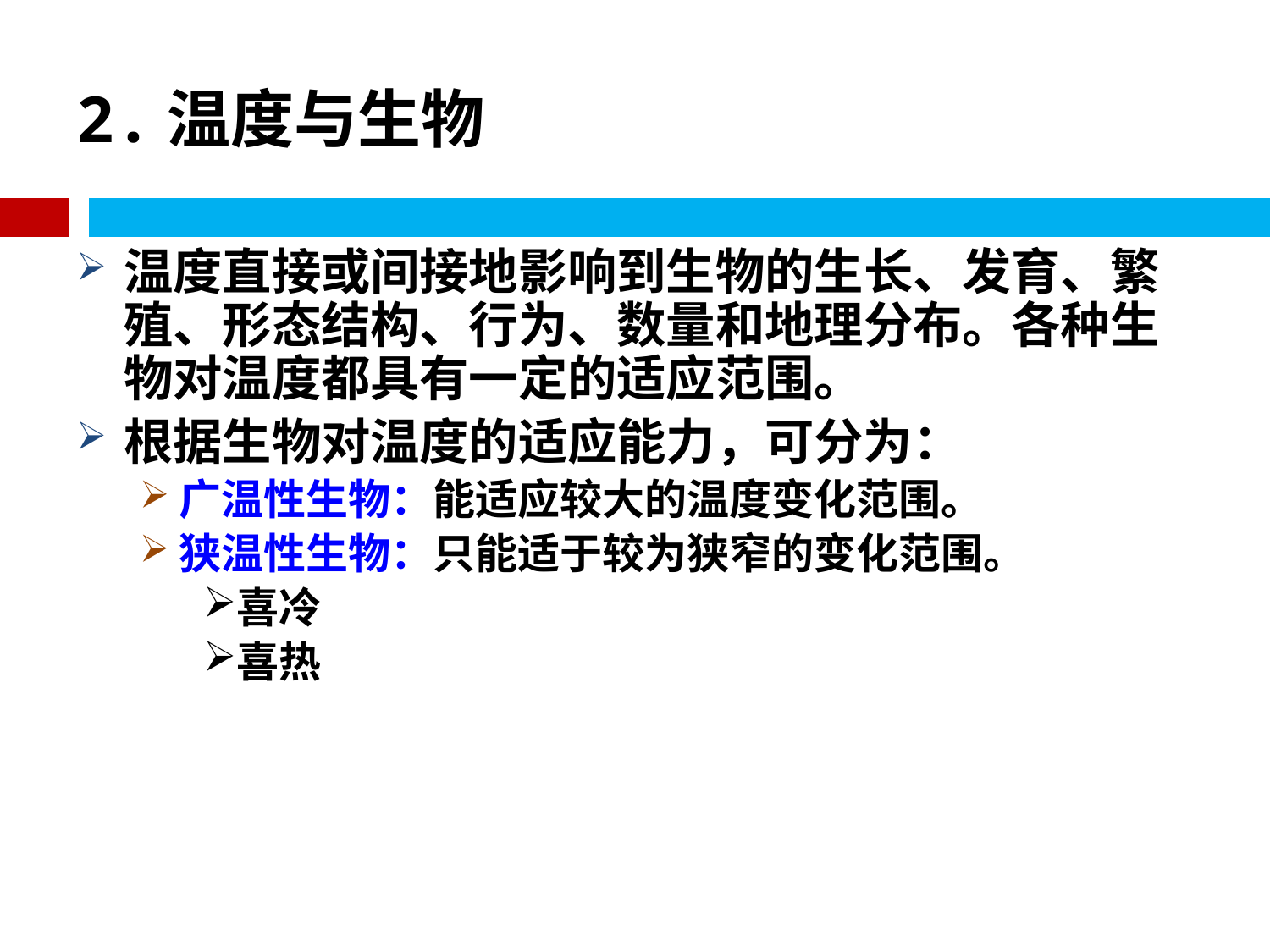

# 2.温度与生物
温度直接或间接地影响到生物的生长、发育、繁殖、形态结构、行为、数量和地理分布。各种生物对温度都具有一定的适应范围。
根据生物对温度的适应能力，可分为：
广温性生物：能适应较大的温度变化范围。
狭温性生物：只能适于较为狭窄的变化范围。
喜冷
喜热